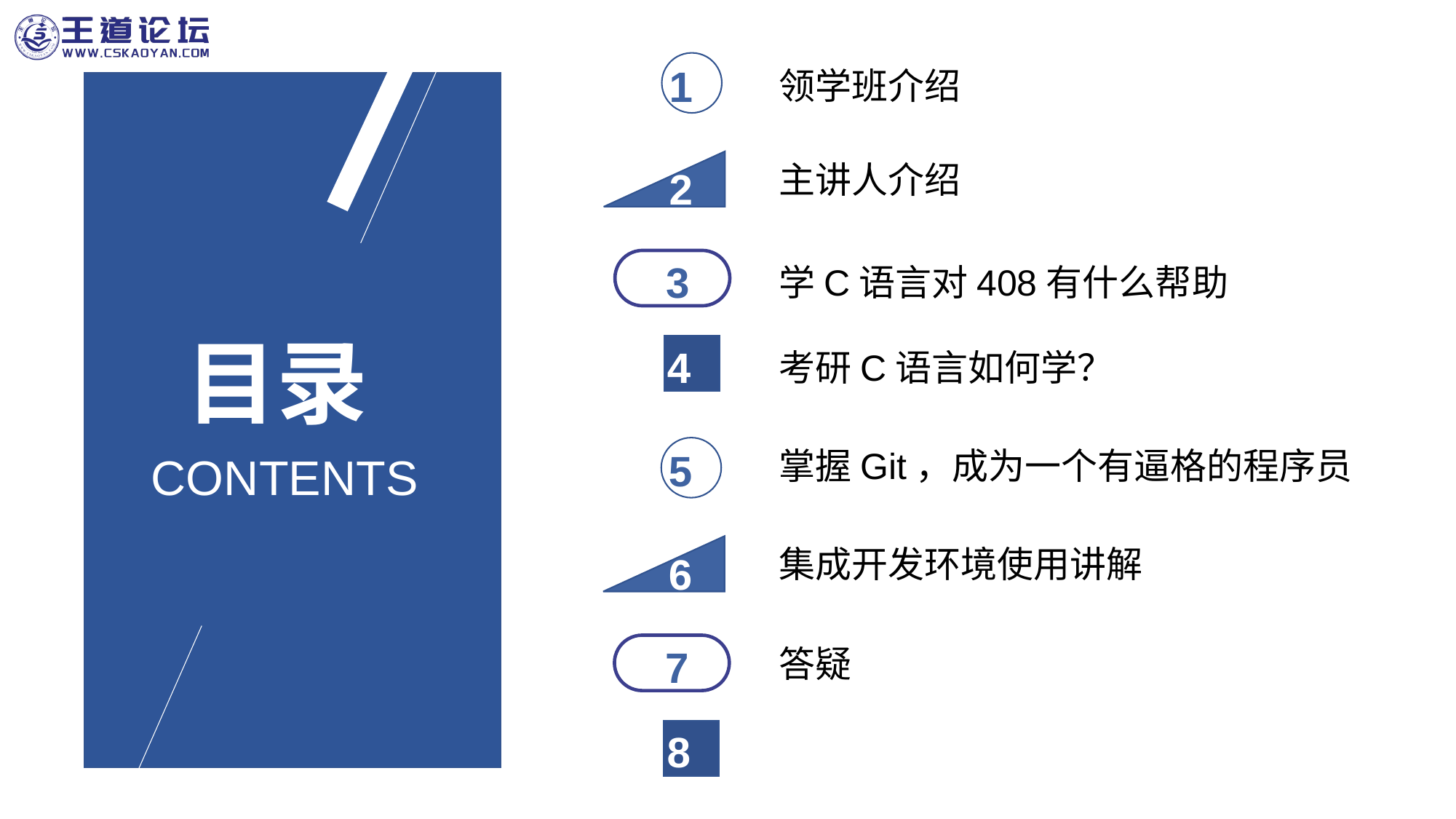

1
领学班介绍

主讲人介绍
2

3
学C语言对408有什么帮助
目录

4
考研C语言如何学？

掌握Git，成为一个有逼格的程序员
5
CONTENTS

集成开发环境使用讲解
6

7
答疑
8